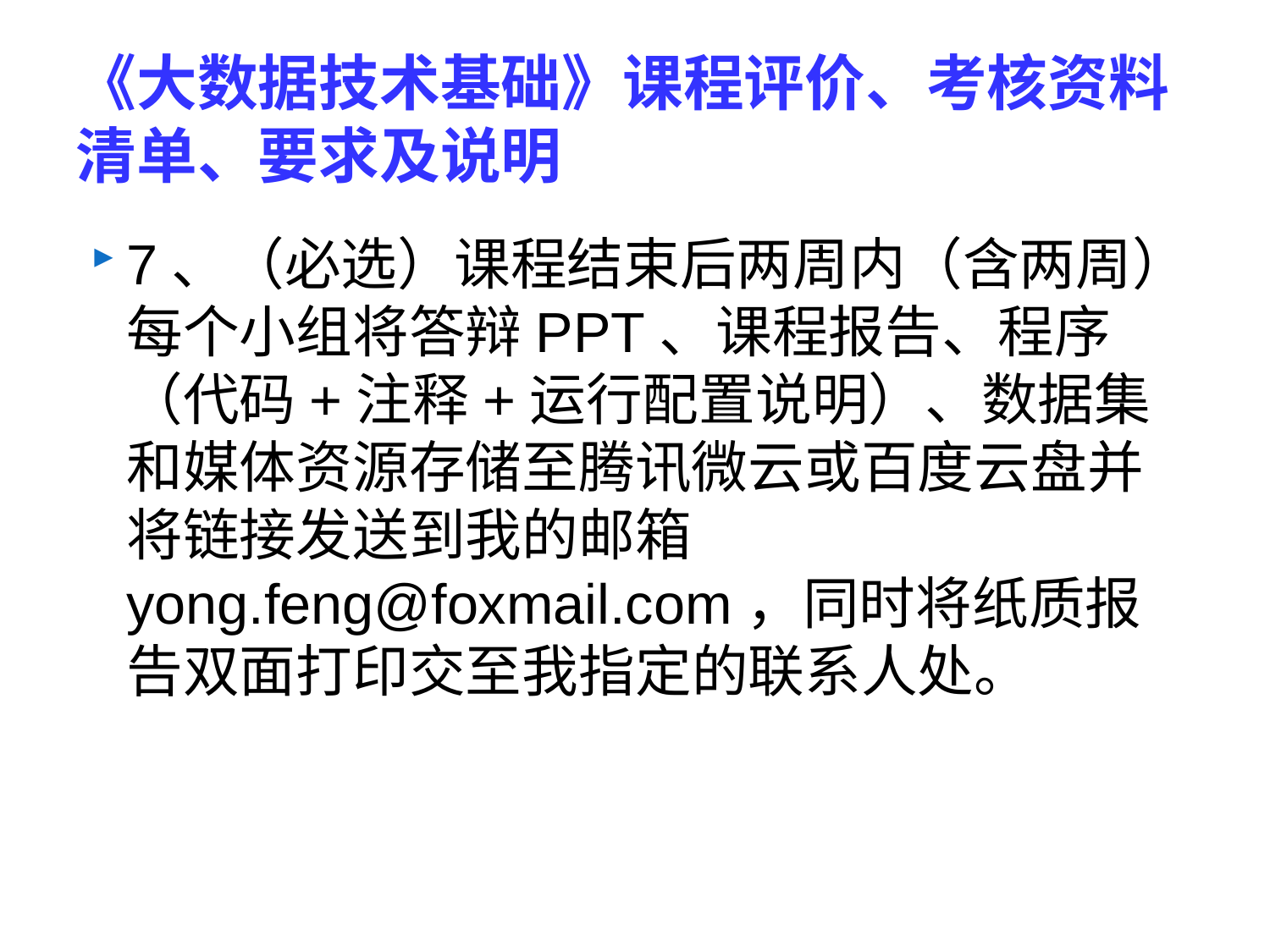

# 《大数据技术基础》课程评价、考核资料清单、要求及说明
7、（必选）课程结束后两周内（含两周）每个小组将答辩PPT、课程报告、程序（代码+注释+运行配置说明）、数据集和媒体资源存储至腾讯微云或百度云盘并将链接发送到我的邮箱yong.feng@foxmail.com，同时将纸质报告双面打印交至我指定的联系人处。